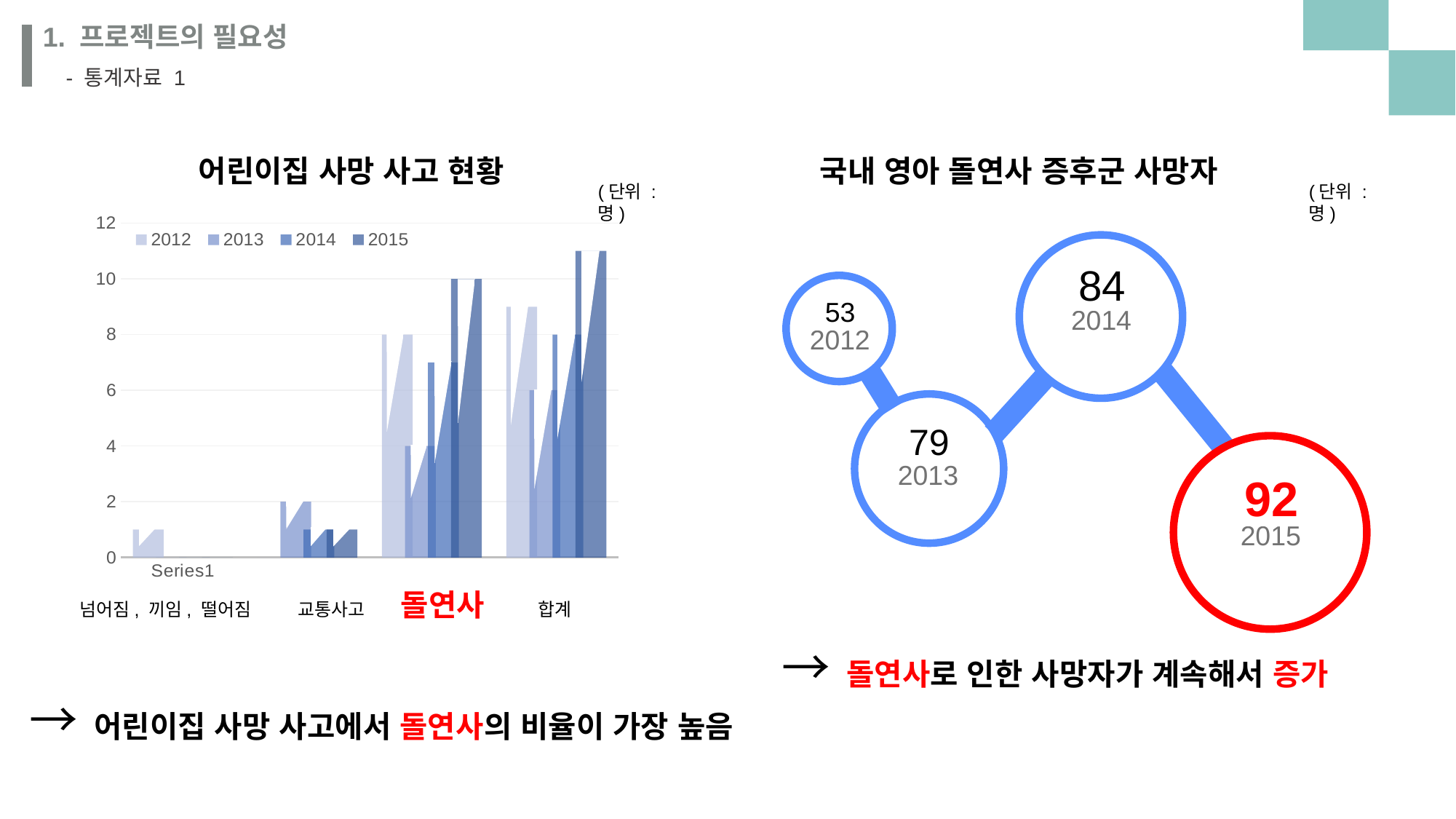

1. 프로젝트의 필요성

   - 통계자료 1
어린이집 사망 사고 현황
  국내 영아 돌연사 증후군 사망자

(단위 : 명)
(단위 : 명)

### Chart

| Category | 2012 | 2013 | 2014 | 2015 |
|---|---|---|---|---|
|  | 1.0 | 0.0 | 0.0 | 0.0 |
|  | 0.0 | 2.0 | 1.0 | 1.0 |
|  | 8.0 | 4.0 | 7.0 | 10.0 |
|  | 9.0 | 6.0 | 8.0 | 11.0 |
84

53
2014
2012

79

2013
92
2015
넘어짐, 끼임, 떨어짐	교통사고       돌연사        합계
→ 돌연사로 인한 사망자가 계속해서 증가
→ 어린이집 사망 사고에서 돌연사의 비율이 가장 높음